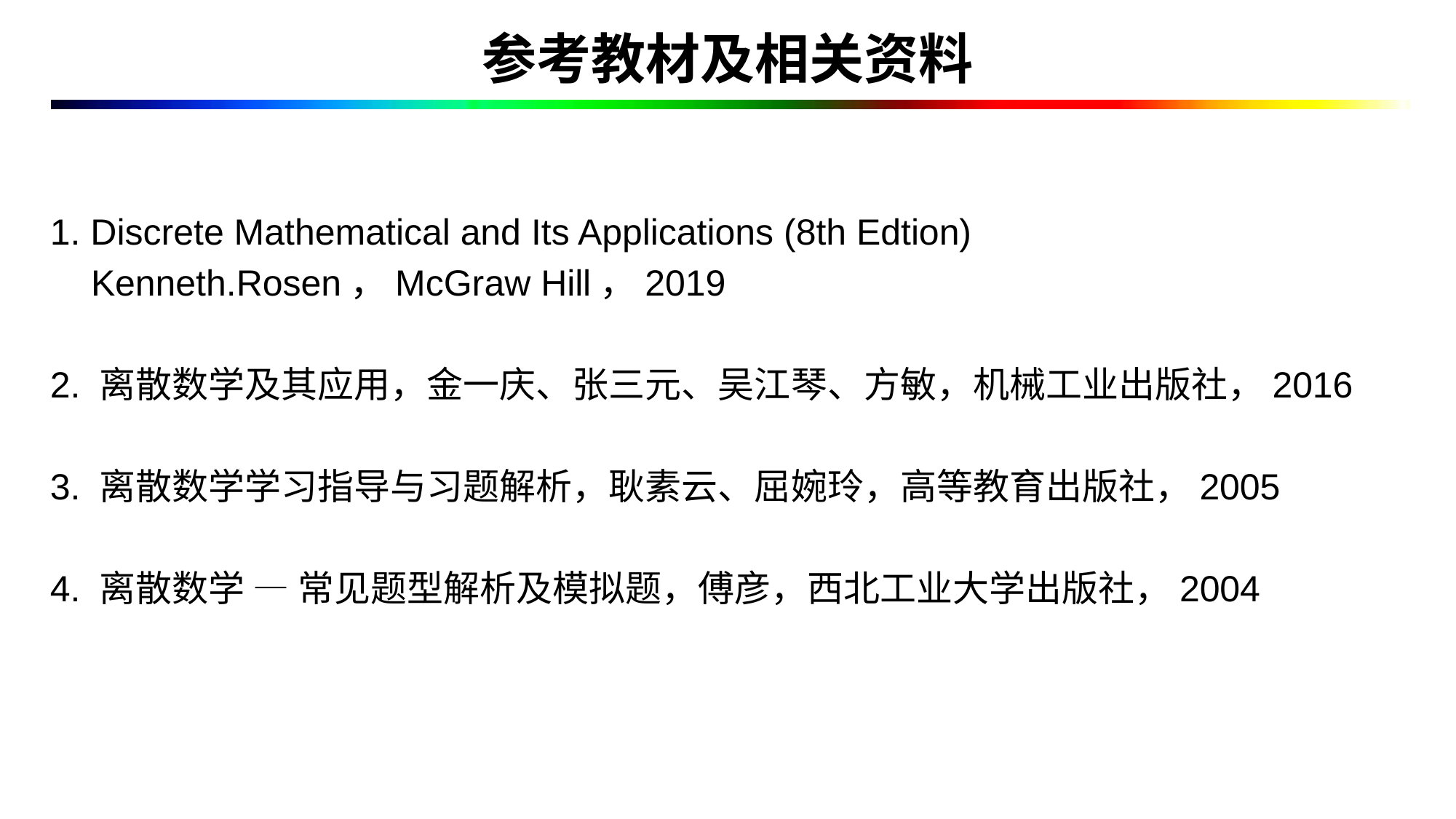

# 参考教材及相关资料
1. Discrete Mathematical and Its Applications (8th Edtion)
    Kenneth.Rosen，McGraw Hill，2019

2. 离散数学及其应用，金一庆、张三元、吴江琴、方敏，机械工业出版社，2016

3. 离散数学学习指导与习题解析，耿素云、屈婉玲，高等教育出版社，2005

4. 离散数学 — 常见题型解析及模拟题，傅彦，西北工业大学出版社，2004